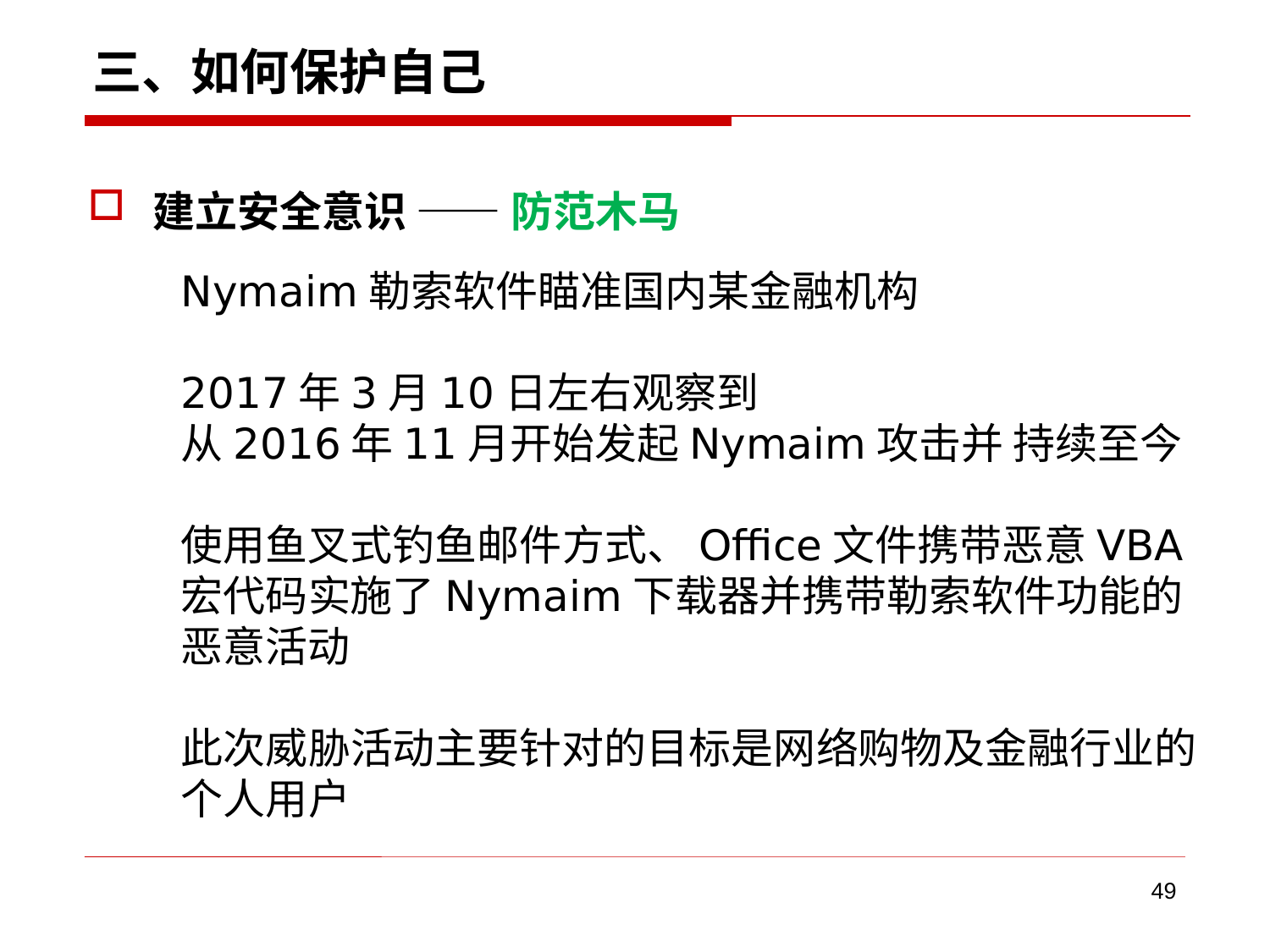

# 三、如何保护自己
建立安全意识 —— 防范木马
Nymaim勒索软件瞄准国内某金融机构

2017年3月10日左右观察到
从2016年11月开始发起Nymaim攻击并 持续至今

使用鱼叉式钓鱼邮件方式、Office文件携带恶意VBA宏代码实施了Nymaim下载器并携带勒索软件功能的恶意活动

此次威胁活动主要针对的目标是网络购物及金融行业的个人用户